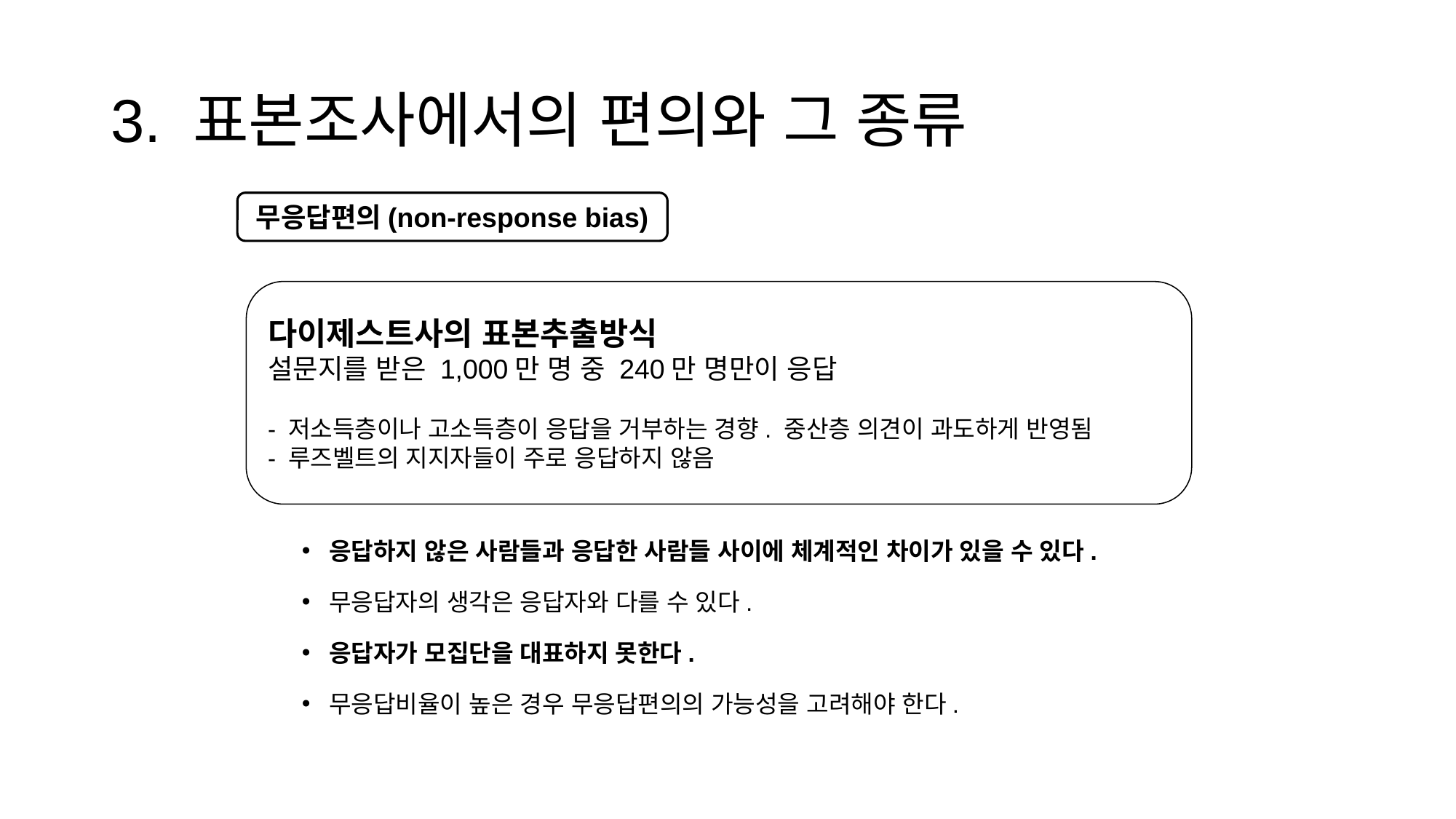

# 3. 표본조사에서의 편의와 그 종류

응답하지 않은 사람들과 응답한 사람들 사이에 체계적인 차이가 있을 수 있다.
무응답자의 생각은 응답자와 다를 수 있다.
응답자가 모집단을 대표하지 못한다.
무응답비율이 높은 경우 무응답편의의 가능성을 고려해야 한다.
무응답편의(non-response bias)
다이제스트사의 표본추출방식
설문지를 받은 1,000만 명 중 240만 명만이 응답

- 저소득층이나 고소득층이 응답을 거부하는 경향. 중산층 의견이 과도하게 반영됨
- 루즈벨트의 지지자들이 주로 응답하지 않음